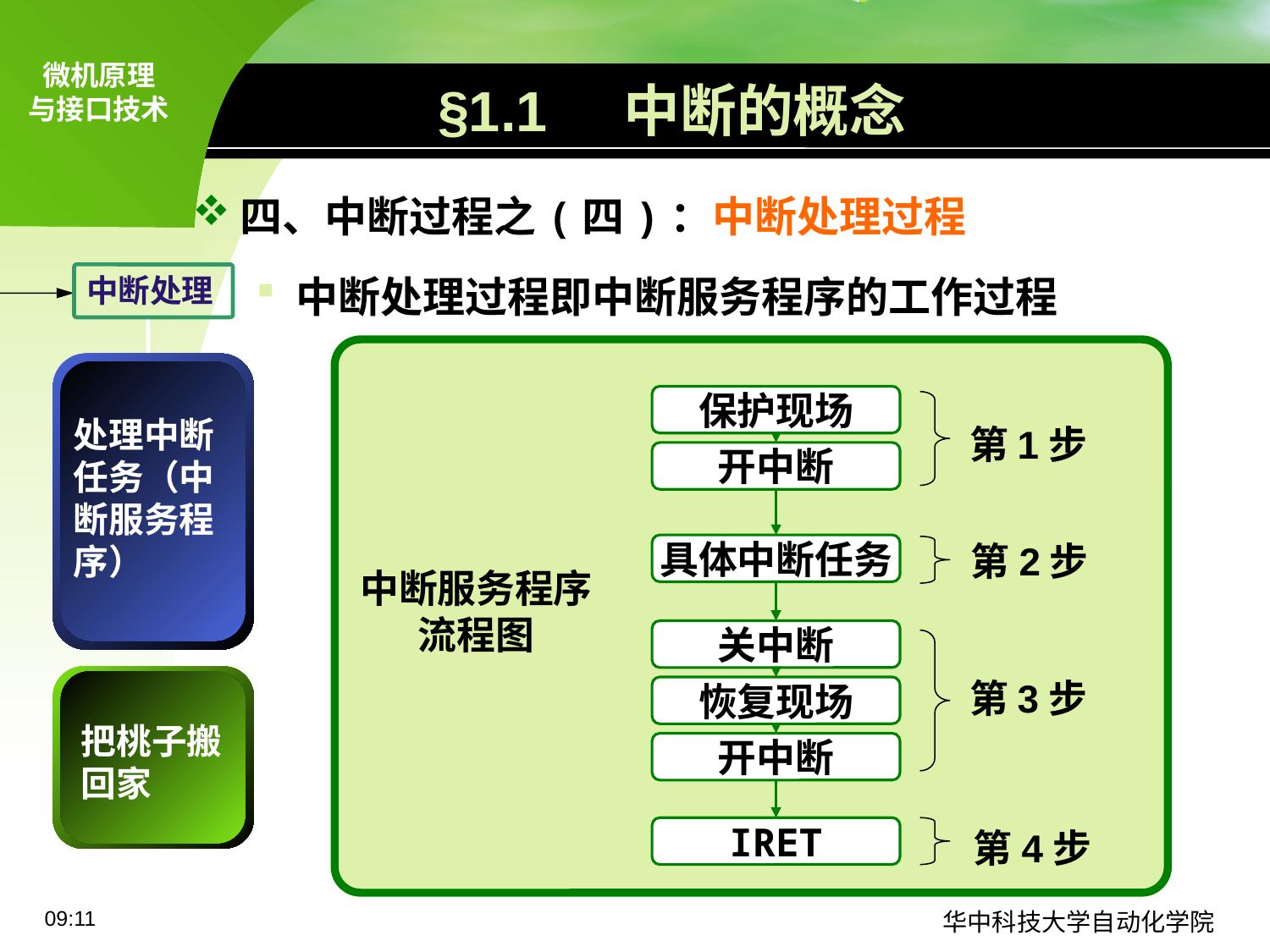

# §1.1    中断的概念
四、中断过程之(四)：中断处理过程
中断处理过程即中断服务程序的工作过程
中断处理

保护现场

第1步
开中断
第2步
具体中断任务

中断服务程序
流程图
关中断

第3步
恢复现场
开中断
IRET

第4步

处理中断任务（中断服务程序）

把桃子搬回家
09:11
华中科技大学自动化学院